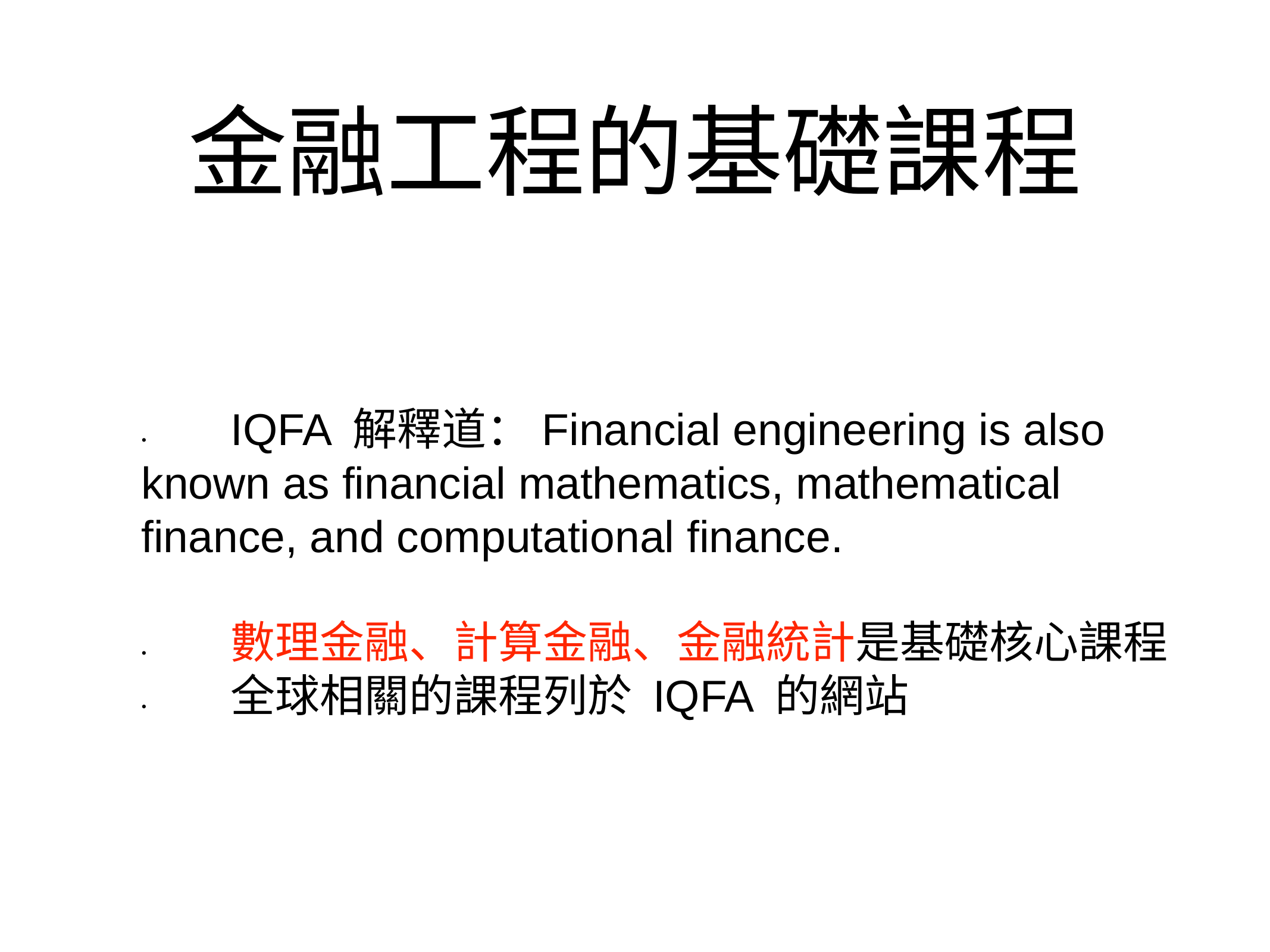

# 金融工程的基礎課程
	•	IQFA 解釋道：Financial engineering is also known as financial mathematics, mathematical finance, and computational finance.
	•	數理金融、計算金融、金融統計是基礎核心課程
	•	全球相關的課程列於 IQFA 的網站
80